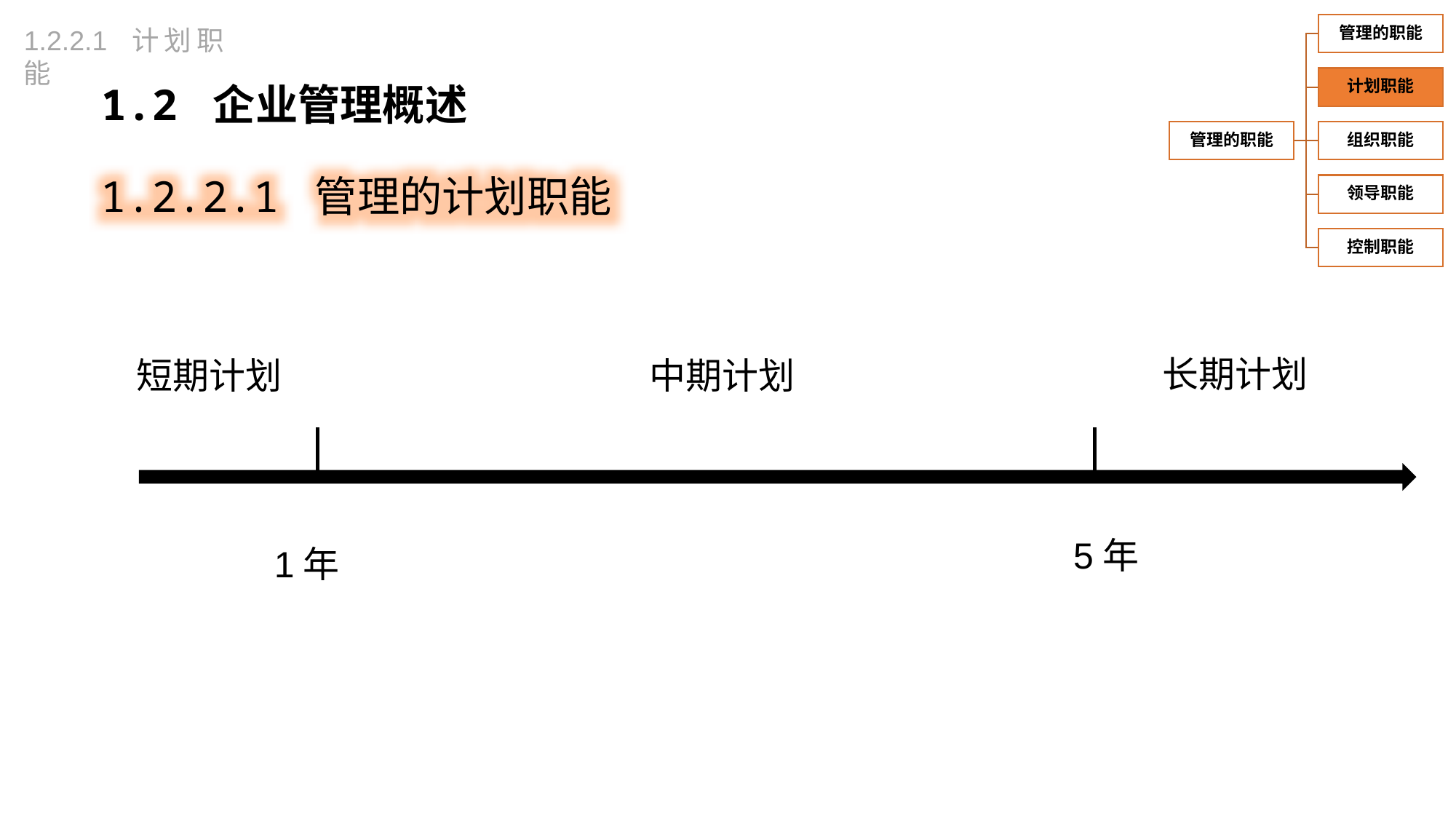

管理的职能
管理的职能
计划职能
组织职能
领导职能
控制职能
1.2.2.1 计划职能
1.2 企业管理概述
1.2.2.1 管理的计划职能
长期计划
中期计划
短期计划

5年
1年